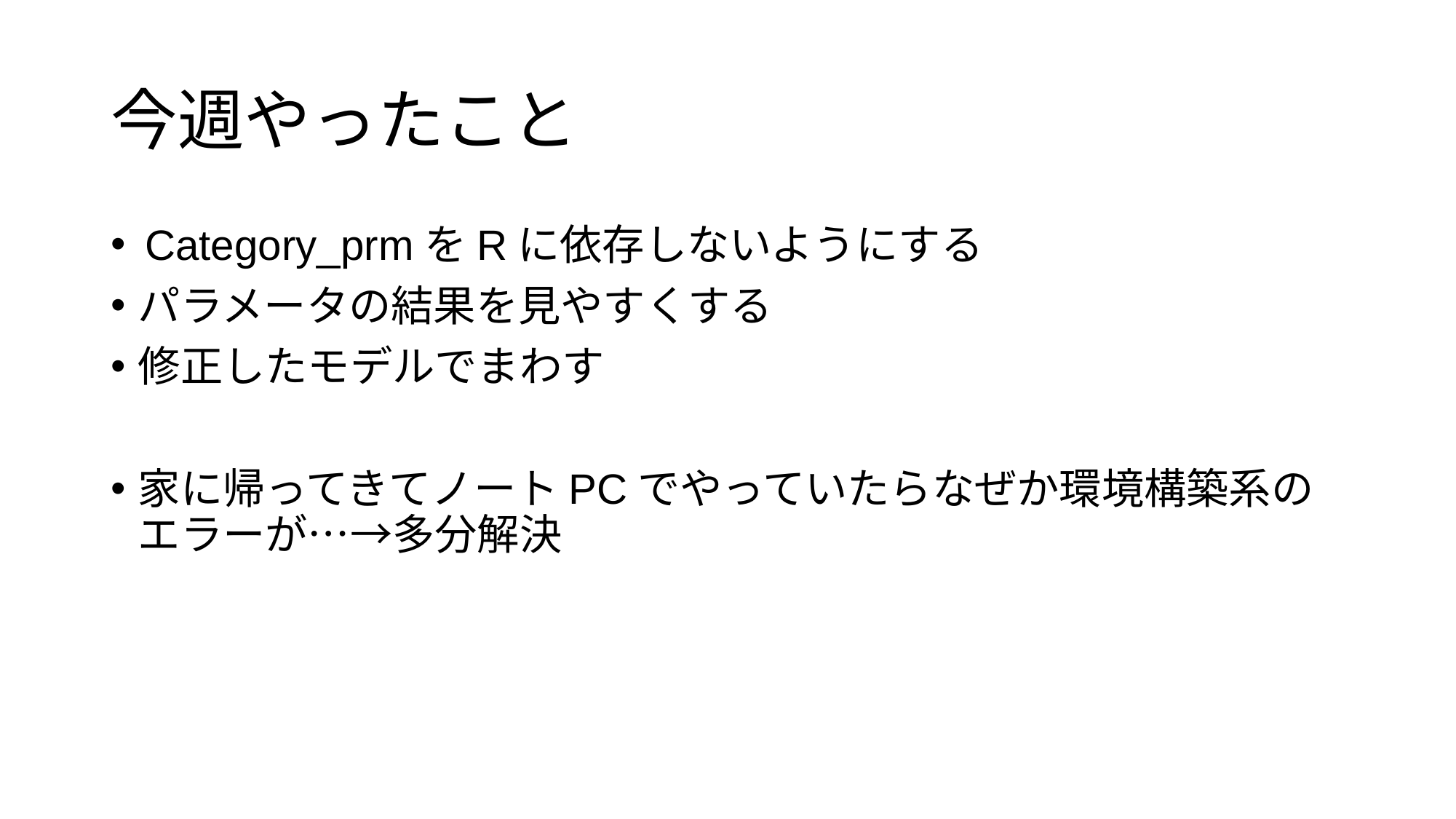

# 今週やったこと
Category_prmをRに依存しないようにする
パラメータの結果を見やすくする
修正したモデルでまわす

家に帰ってきてノートPCでやっていたらなぜか環境構築系のエラーが…→多分解決